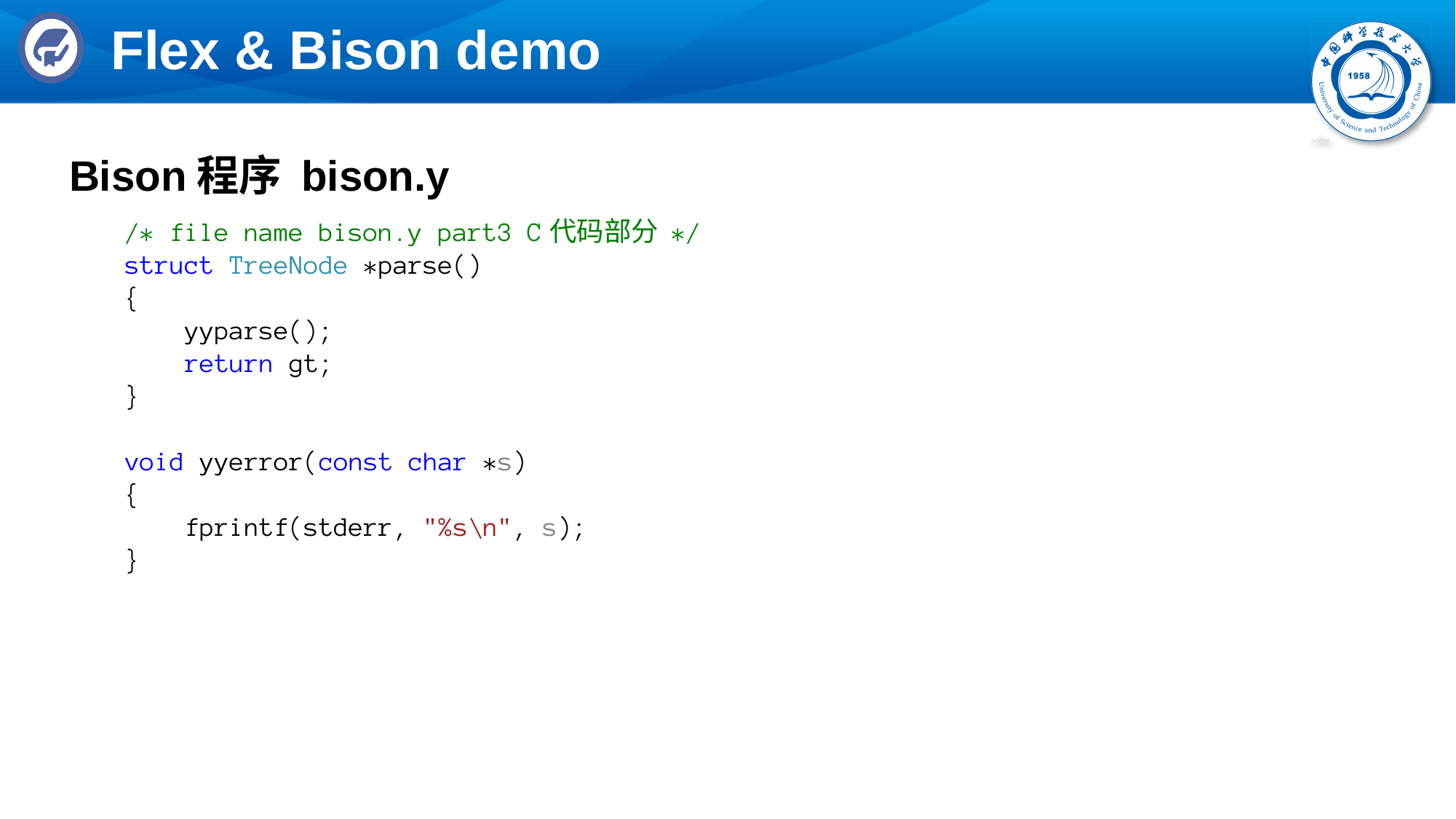

# Flex & Bison demo
Bison程序 bison.y

/* file name bison.y part3 C代码部分 */
struct TreeNode *parse()
{
    yyparse();
    return gt;
}
void yyerror(const char *s)
{
    fprintf(stderr, "%s\n", s);
}